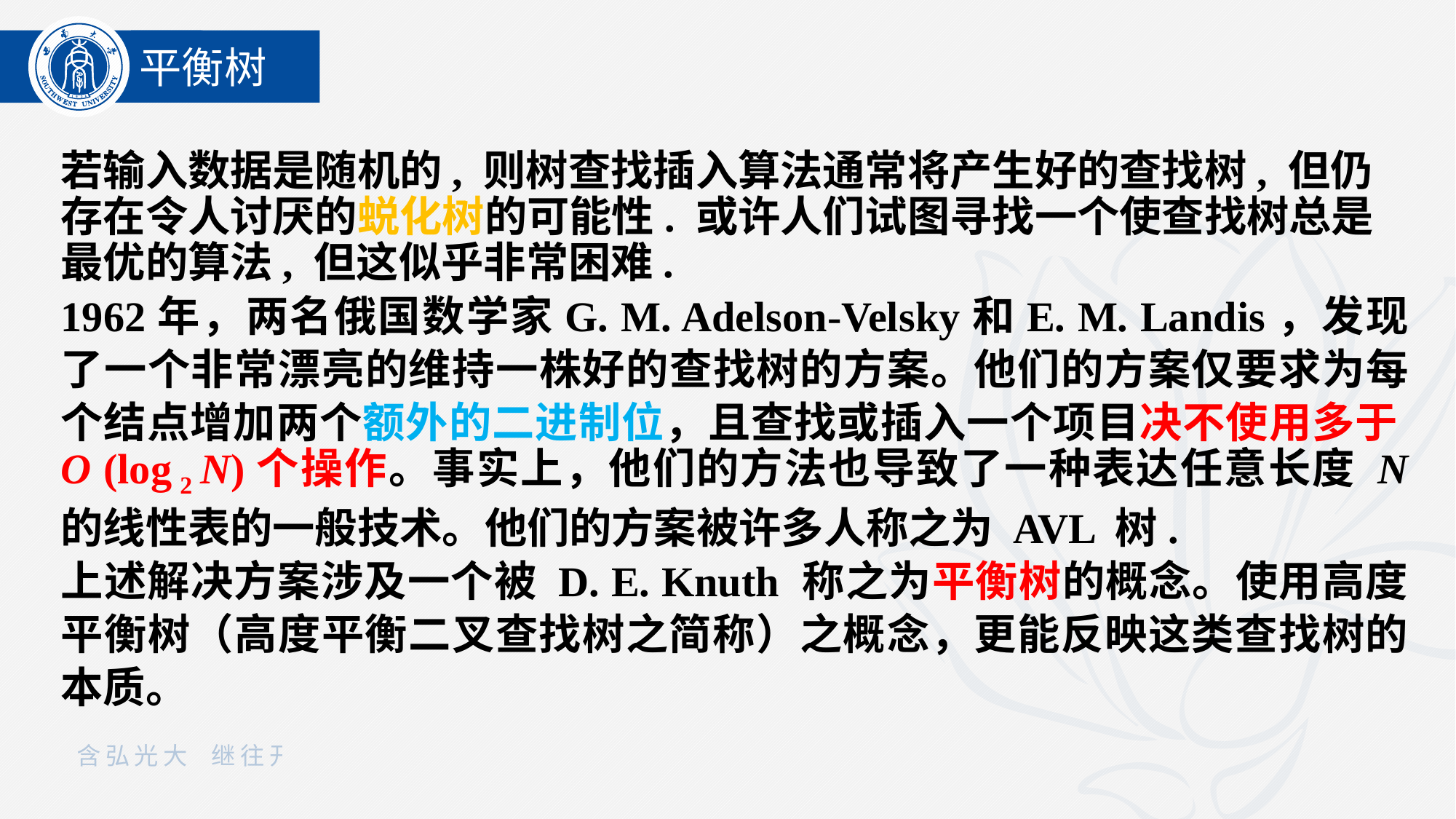

平衡树
若输入数据是随机的, 则树查找插入算法通常将产生好的查找树, 但仍存在令人讨厌的蜕化树的可能性. 或许人们试图寻找一个使查找树总是最优的算法, 但这似乎非常困难.
1962年，两名俄国数学家G. M. Adelson-Velsky和E. M. Landis，发现了一个非常漂亮的维持一株好的查找树的方案。他们的方案仅要求为每个结点增加两个额外的二进制位，且查找或插入一个项目决不使用多于O (log 2 N)个操作。事实上，他们的方法也导致了一种表达任意长度 N 的线性表的一般技术。他们的方案被许多人称之为 AVL 树.
上述解决方案涉及一个被 D. E. Knuth 称之为平衡树的概念。使用高度平衡树（高度平衡二叉查找树之简称）之概念，更能反映这类查找树的本质。